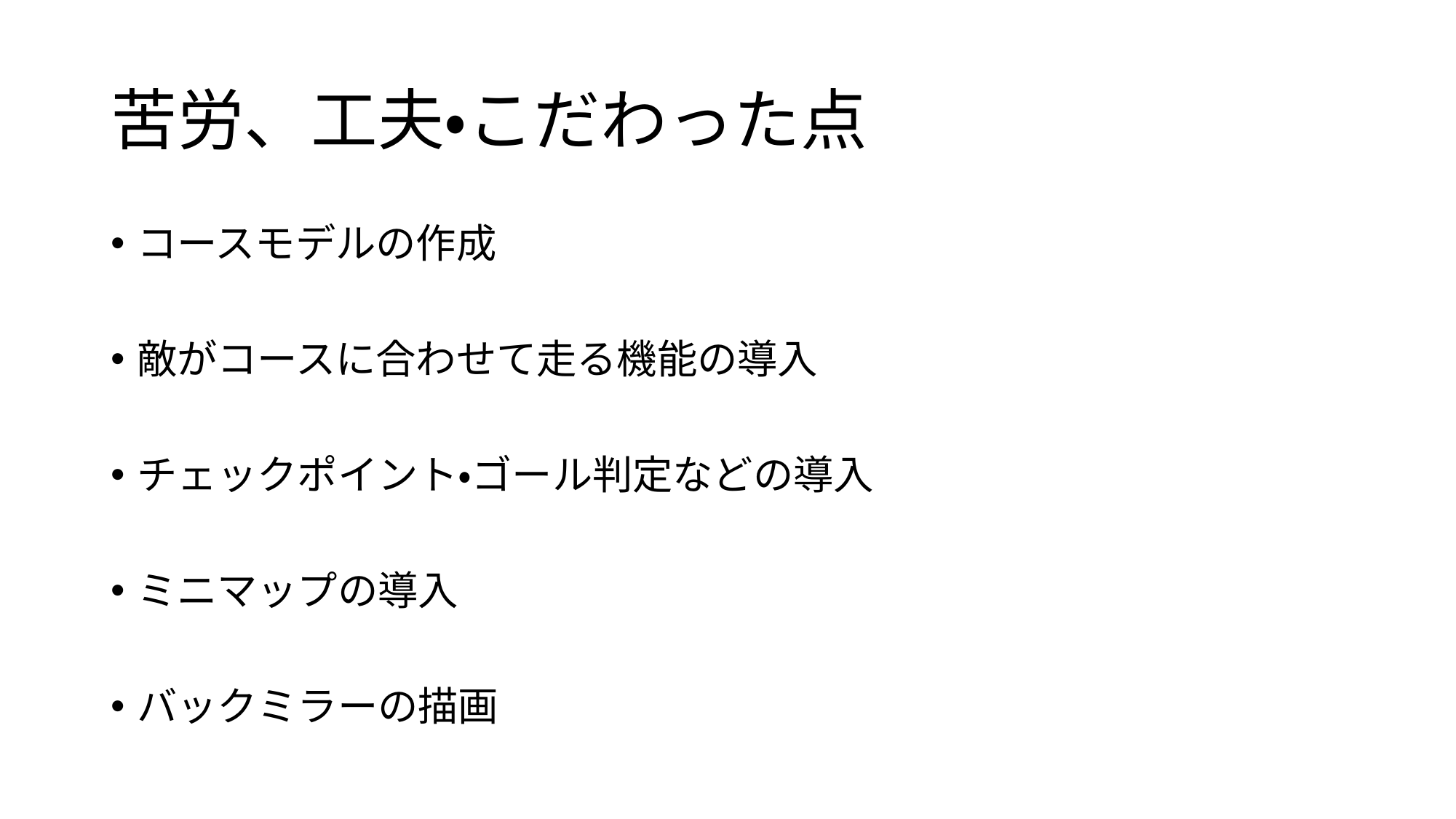

# 苦労、工夫・こだわった点
コースモデルの作成

敵がコースに合わせて走る機能の導入

チェックポイント・ゴール判定などの導入

ミニマップの導入

バックミラーの描画